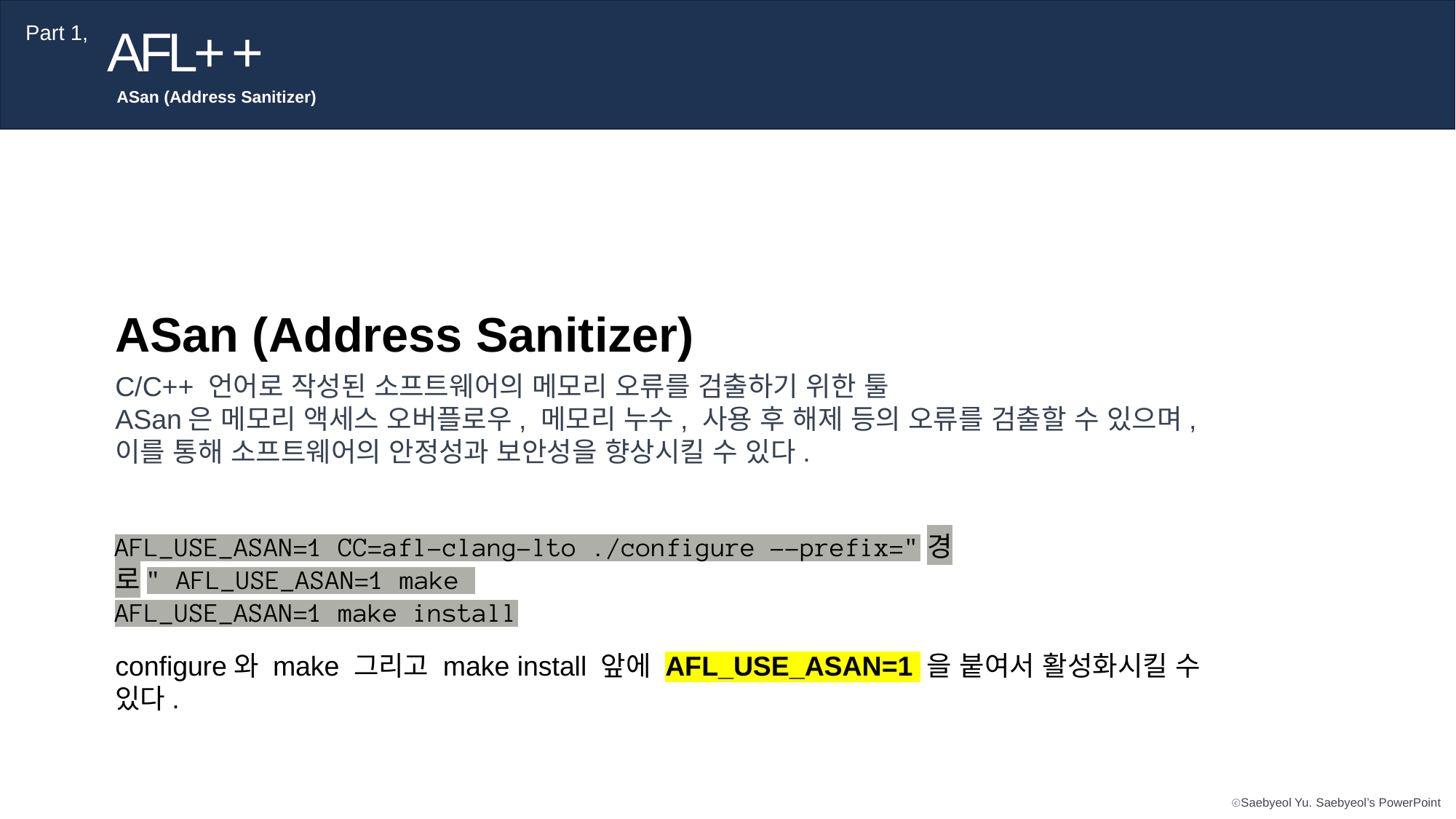

AFL+ +
Part 1,
ASan (Address Sanitizer)
ASan (Address Sanitizer)
C/C++ 언어로 작성된 소프트웨어의 메모리 오류를 검출하기 위한 툴
ASan은 메모리 액세스 오버플로우, 메모리 누수, 사용 후 해제 등의 오류를 검출할 수 있으며,
이를 통해 소프트웨어의 안정성과 보안성을 향상시킬 수 있다.
AFL_USE_ASAN=1 CC=afl-clang-lto ./configure --prefix="경로" AFL_USE_ASAN=1 make
AFL_USE_ASAN=1 make install
configure와 make 그리고 make install 앞에 AFL_USE_ASAN=1 을 붙여서 활성화시킬 수 있다.